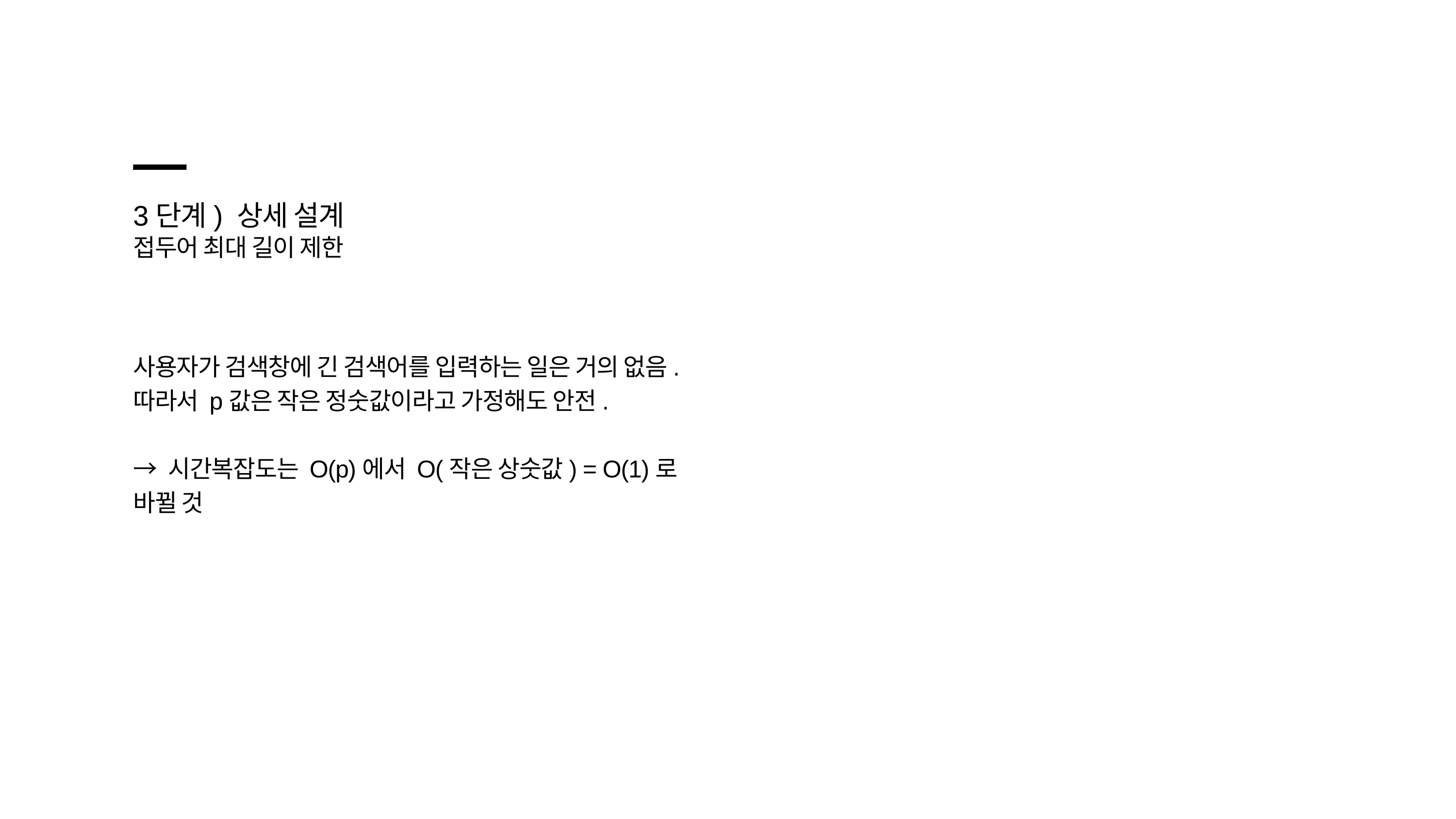

3단계) 상세 설계
접두어 최대 길이 제한
사용자가 검색창에 긴 검색어를 입력하는 일은 거의 없음.
따라서 p값은 작은 정숫값이라고 가정해도 안전.

→ 시간복잡도는 O(p)에서 O(작은 상숫값) = O(1)로 바뀔 것